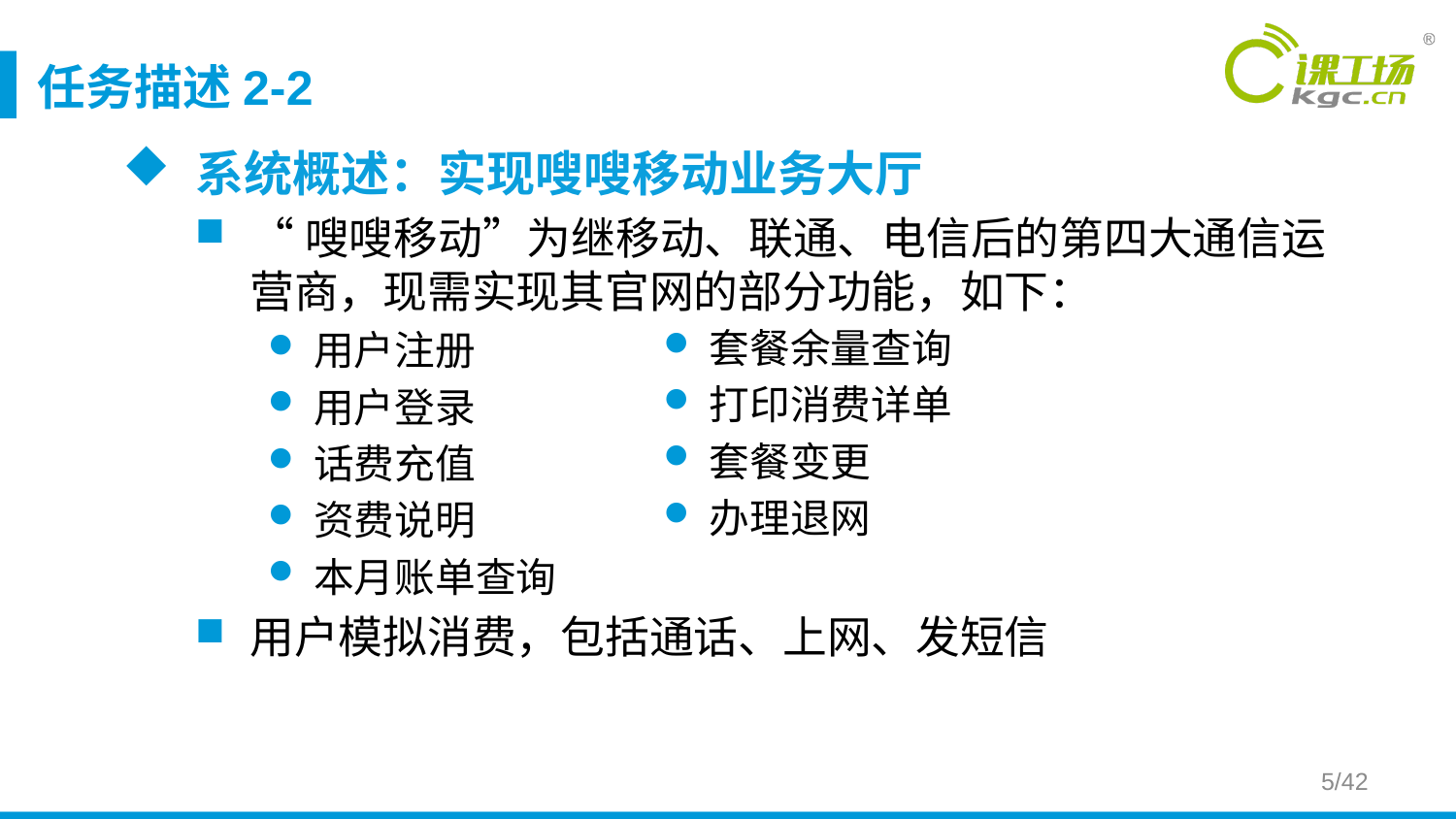

# 任务描述2-2
系统概述：实现嗖嗖移动业务大厅
“嗖嗖移动”为继移动、联通、电信后的第四大通信运营商，现需实现其官网的部分功能，如下：
用户注册
用户登录
话费充值
资费说明
本月账单查询
用户模拟消费，包括通话、上网、发短信

套餐余量查询
打印消费详单
套餐变更
办理退网
5/42